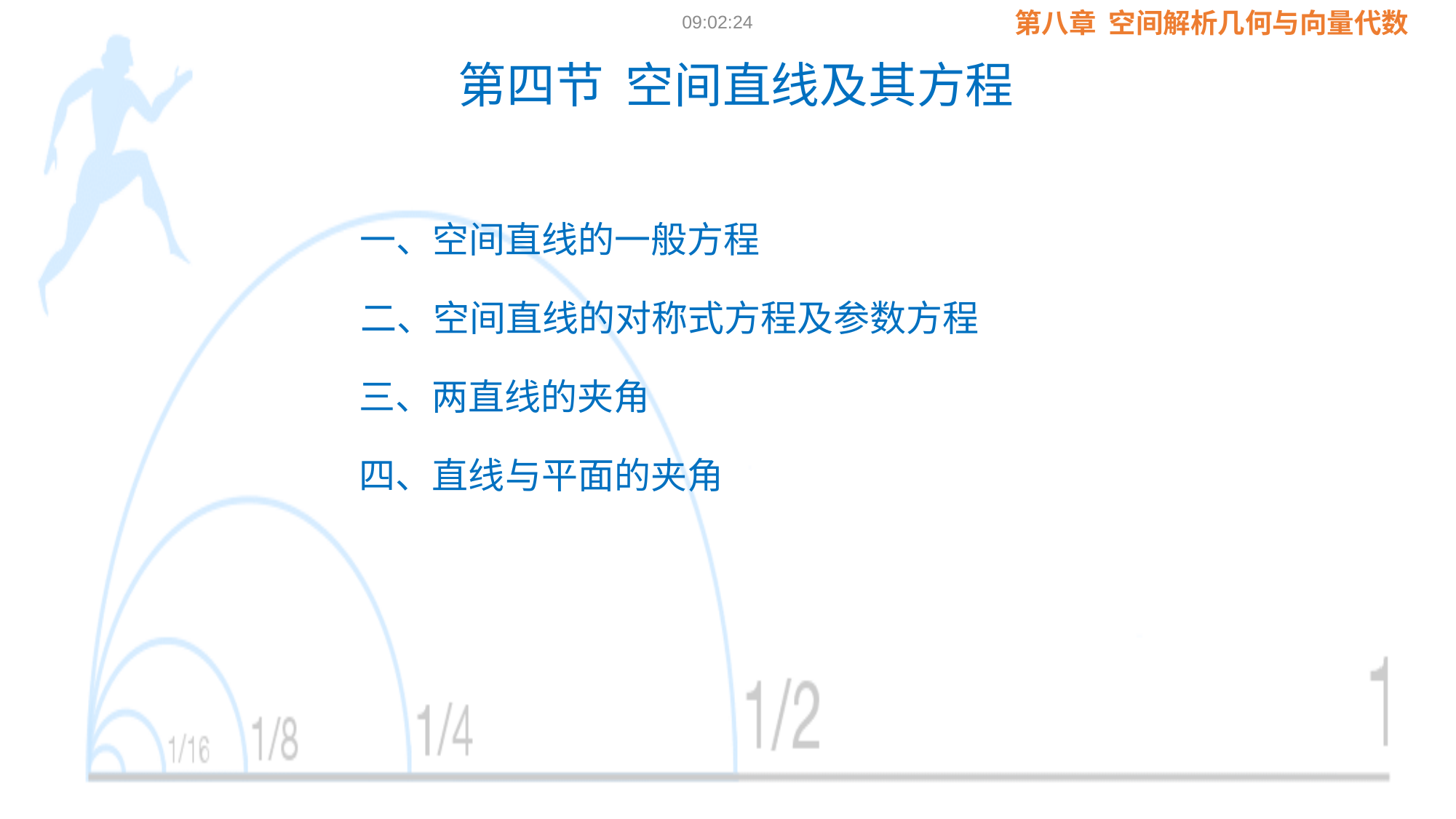

09:02:24
第四节  空间直线及其方程
一、空间直线的一般方程
二、空间直线的对称式方程及参数方程
三、两直线的夹角
四、直线与平面的夹角